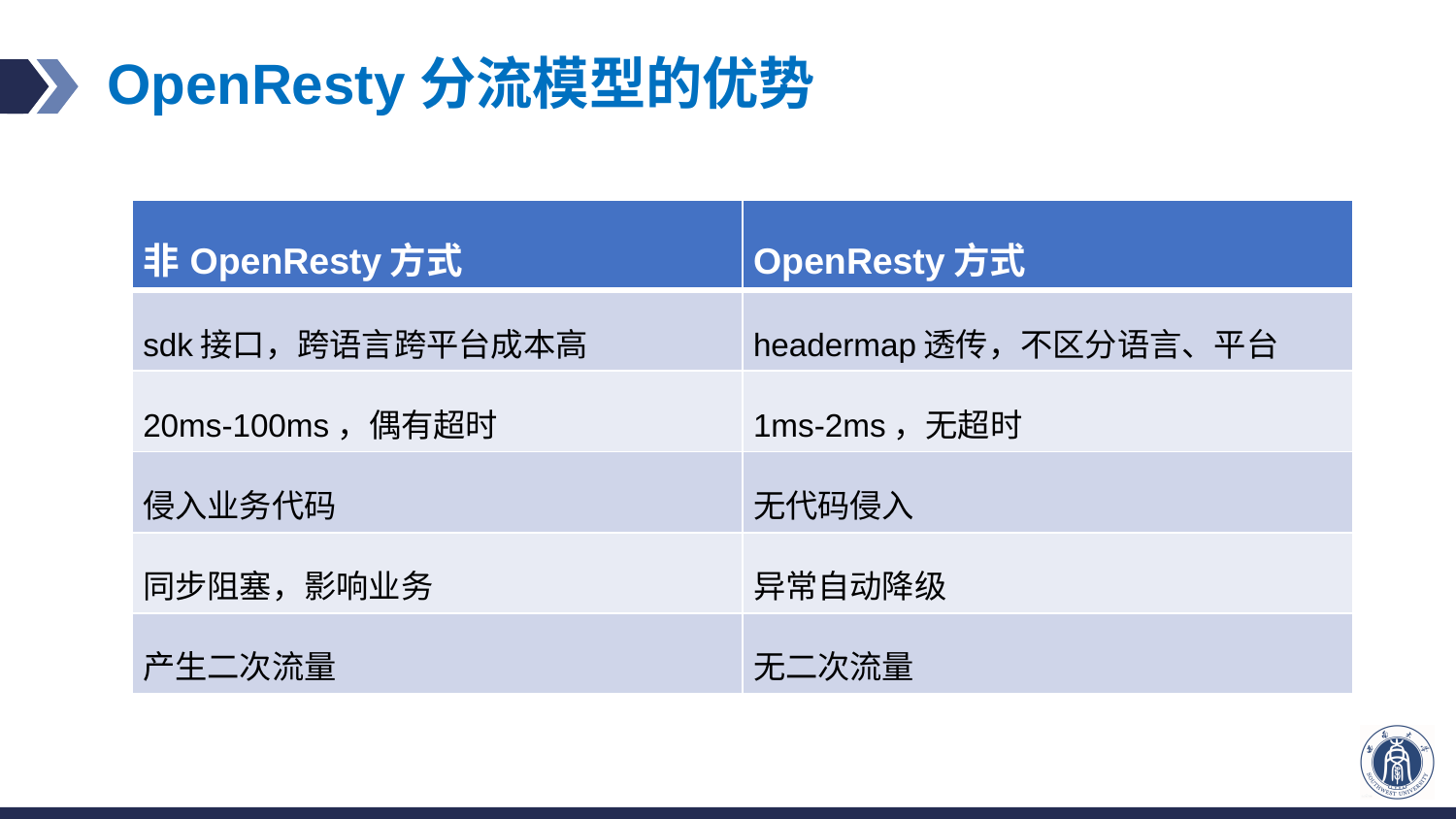

# OpenResty分流模型的优势
| 非OpenResty方式 | OpenResty方式 |
| --- | --- |
| sdk接口，跨语言跨平台成本高 | headermap透传，不区分语言、平台 |
| 20ms-100ms，偶有超时 | 1ms-2ms，无超时 |
| 侵入业务代码 | 无代码侵入 |
| 同步阻塞，影响业务 | 异常自动降级 |
| 产生二次流量 | 无二次流量 |